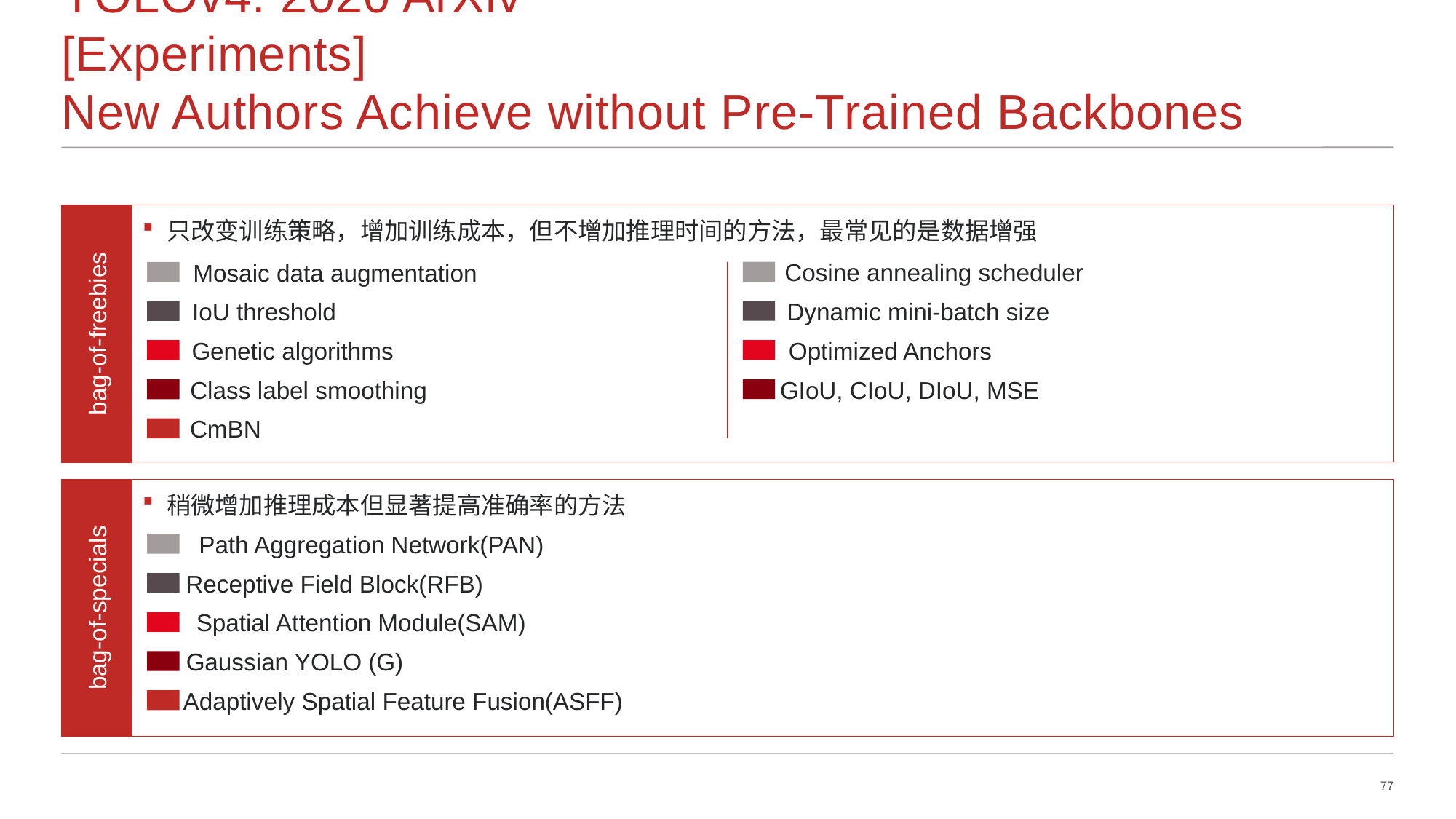

# YOLOv4: 2020 ArXiv						[Experiments] New Authors Achieve without Pre-Trained Backbones
只改变训练策略，增加训练成本，但不增加推理时间的方法，最常见的是数据增强
Cosine annealing scheduler

Dynamic mini-batch size

Optimized Anchors

GIoU, CIoU, DIoU, MSE

Mosaic data augmentation

IoU threshold

Genetic algorithms

Class label smoothing

CmBN

bag-of-freebies
稍微增加推理成本但显著提高准确率的方法
Path Aggregation Network(PAN)

Receptive Field Block(RFB)

Spatial Attention Module(SAM)

Gaussian YOLO (G)

Adaptively Spatial Feature Fusion(ASFF)

bag-of-specials